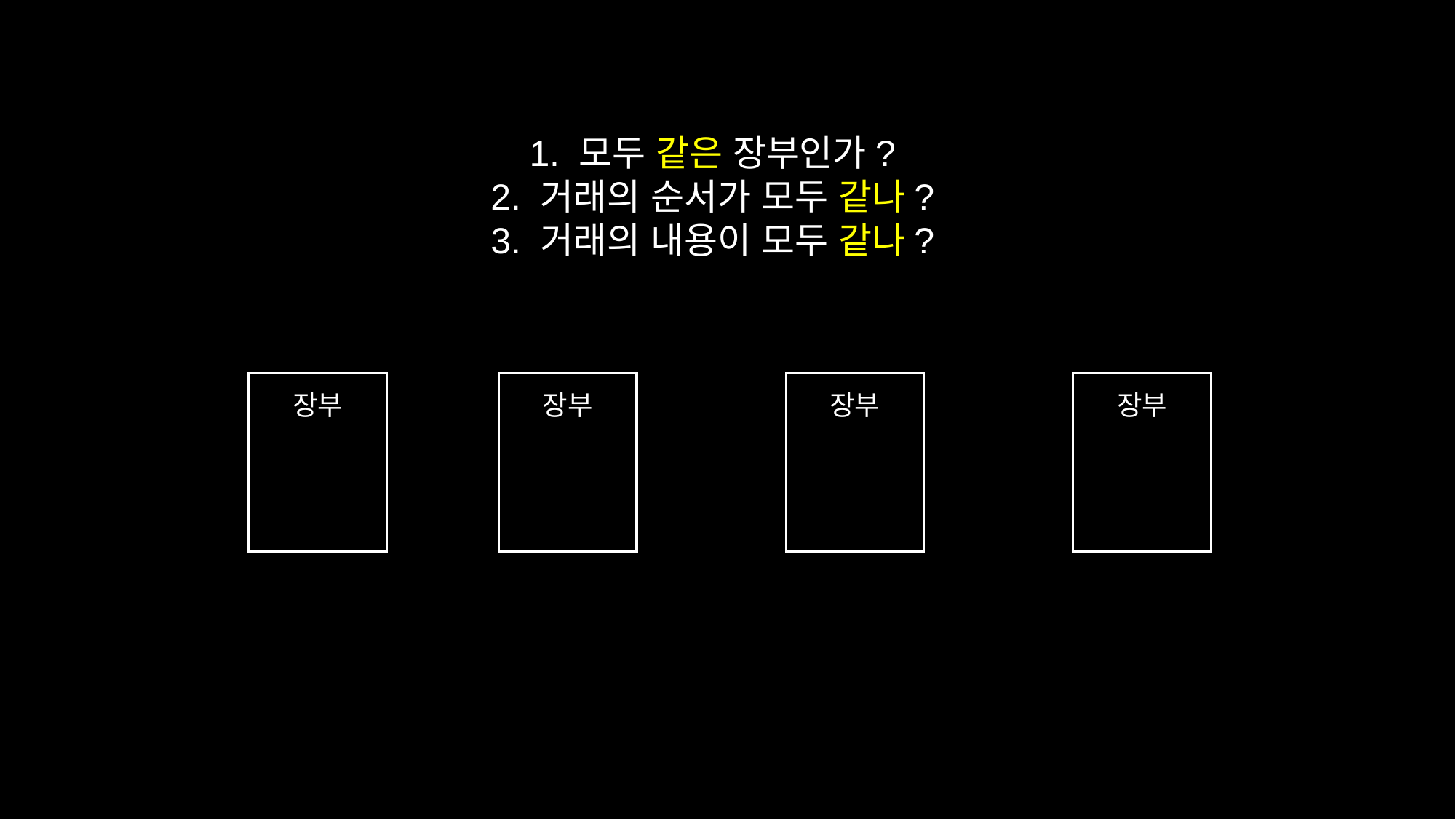

1. 모두 같은 장부인가?
2. 거래의 순서가 모두 같나?
3. 거래의 내용이 모두 같나?

장부

장부

장부

장부